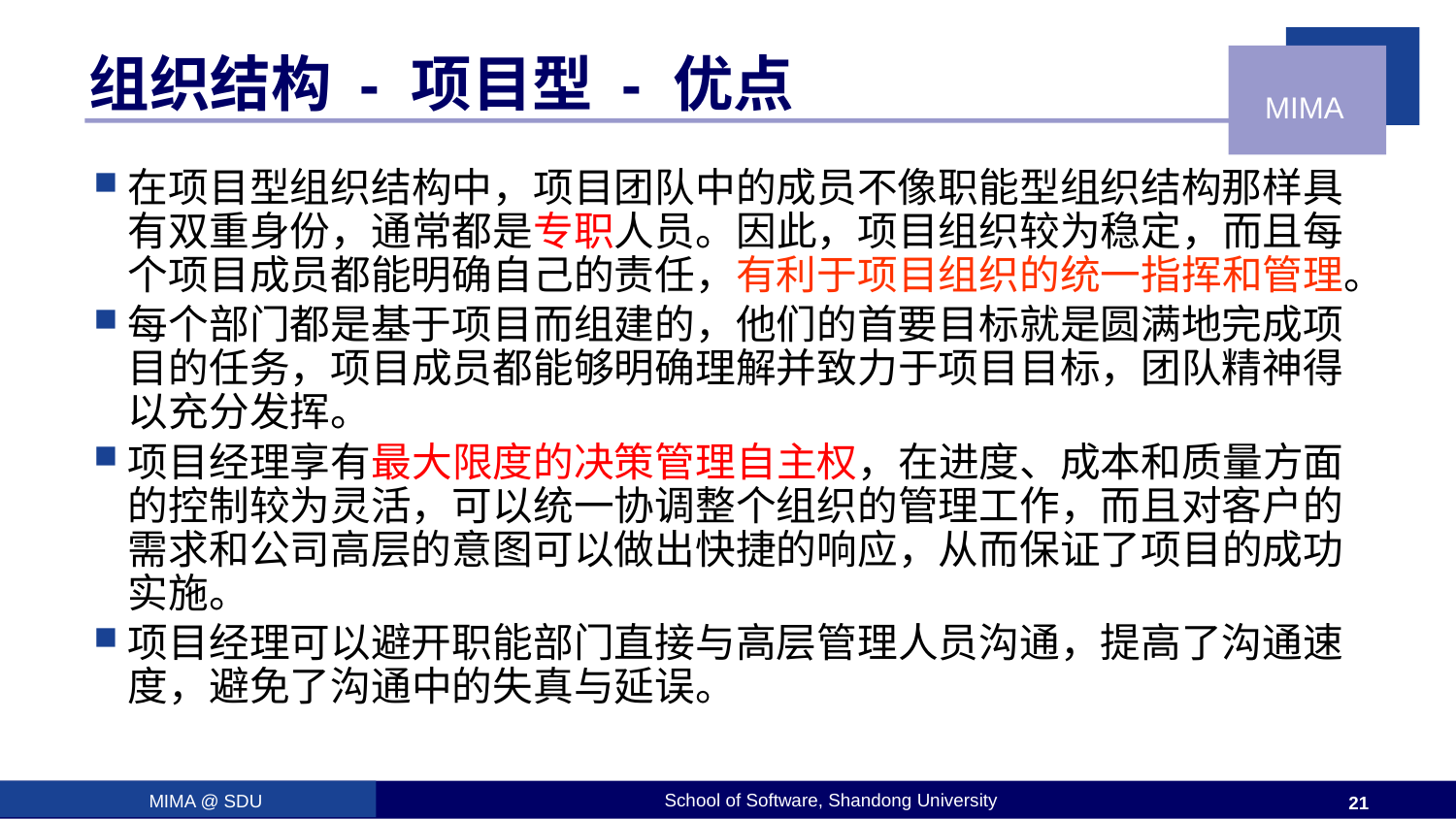

# 组织结构 - 项目型 - 优点
在项目型组织结构中，项目团队中的成员不像职能型组织结构那样具有双重身份，通常都是专职人员。因此，项目组织较为稳定，而且每个项目成员都能明确自己的责任，有利于项目组织的统一指挥和管理。
每个部门都是基于项目而组建的，他们的首要目标就是圆满地完成项目的任务，项目成员都能够明确理解并致力于项目目标，团队精神得以充分发挥。
项目经理享有最大限度的决策管理自主权，在进度、成本和质量方面的控制较为灵活，可以统一协调整个组织的管理工作，而且对客户的需求和公司高层的意图可以做出快捷的响应，从而保证了项目的成功实施。
项目经理可以避开职能部门直接与高层管理人员沟通，提高了沟通速度，避免了沟通中的失真与延误。